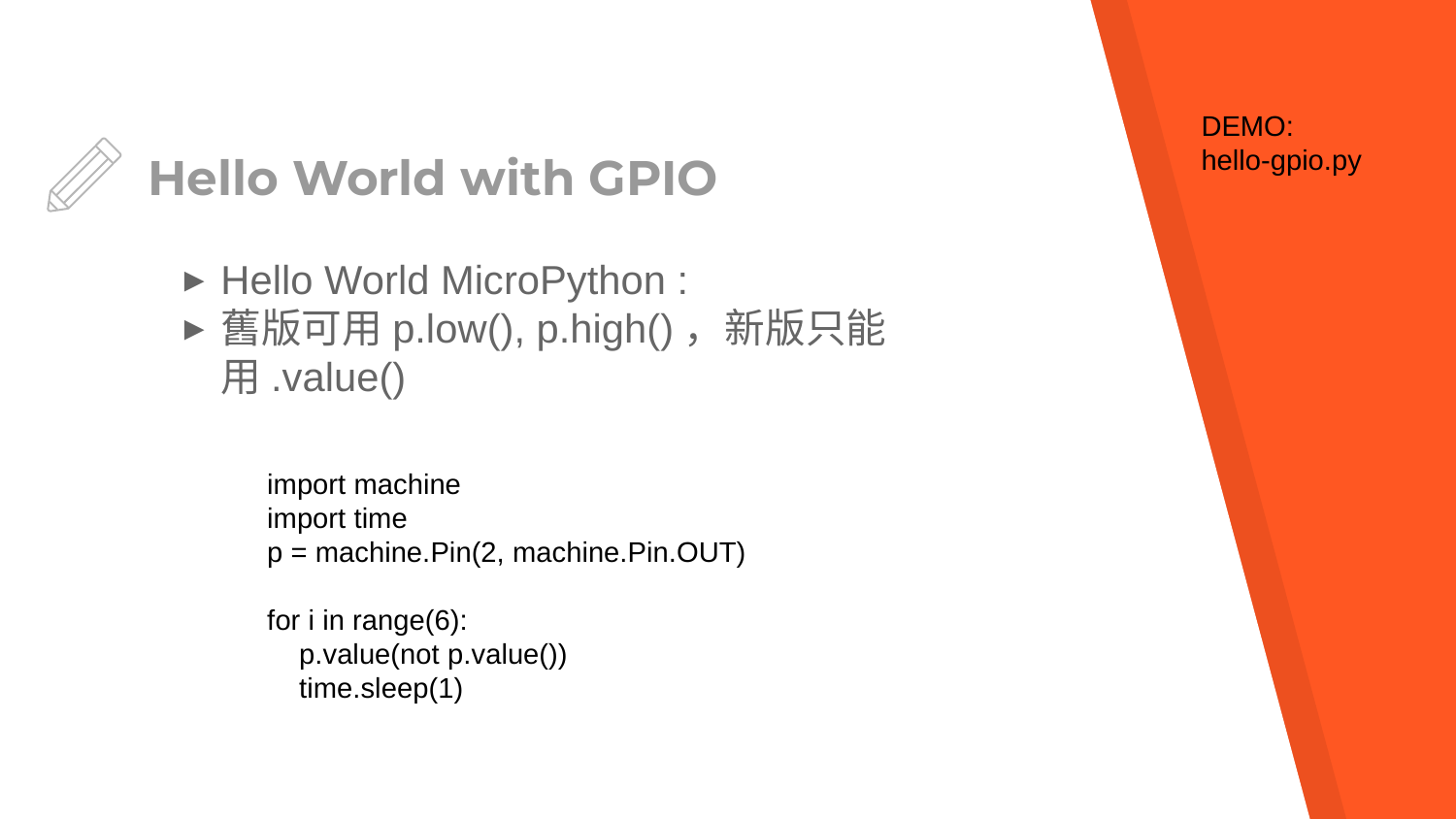

DEMO:
hello-gpio.py

# Hello World with GPIO
Hello World MicroPython :
舊版可用p.low(), p.high()，新版只能用.value()
import machine
import time
p = machine.Pin(2, machine.Pin.OUT)

for i in range(6):
    p.value(not p.value())
    time.sleep(1)